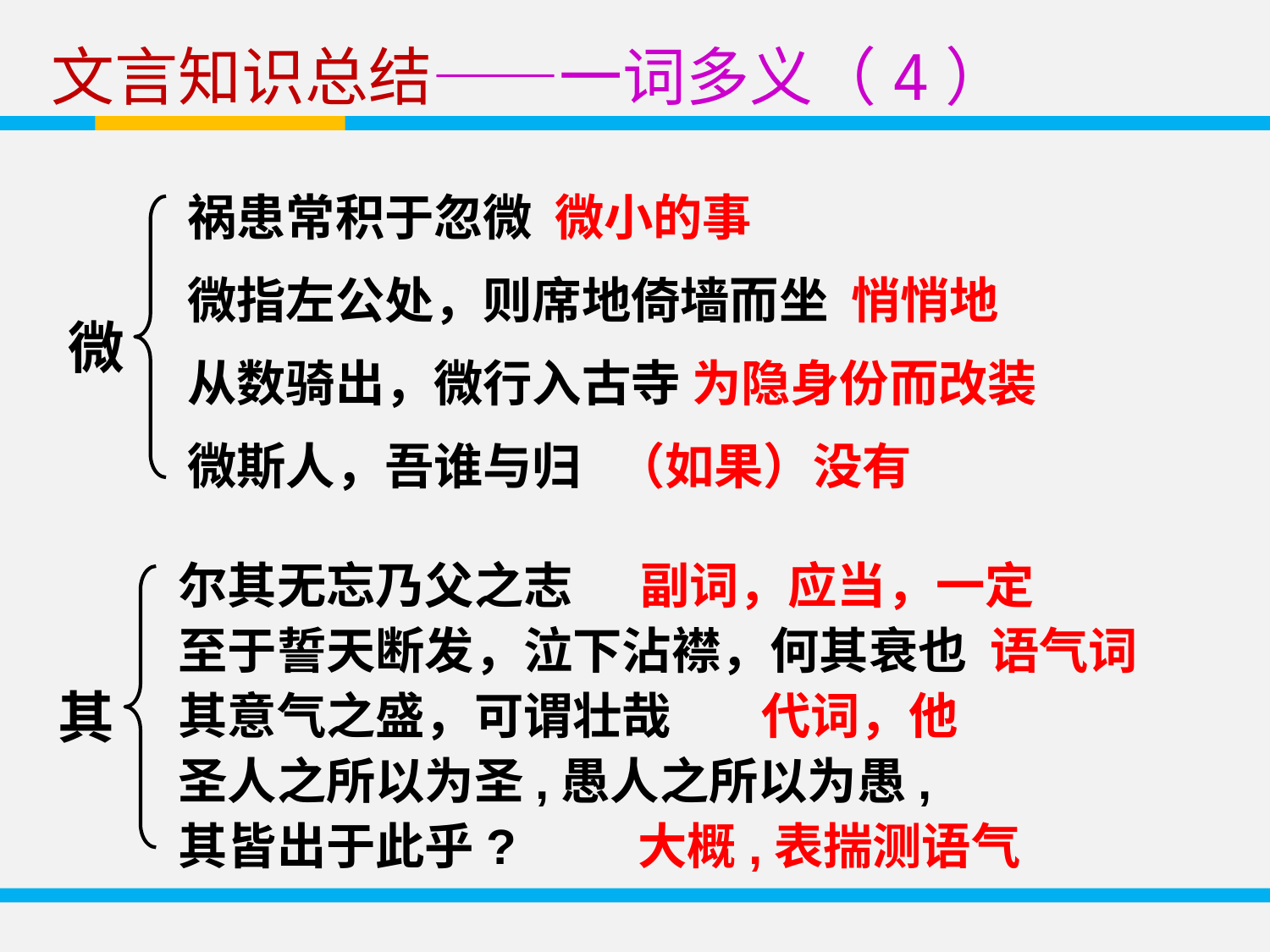

文言知识总结——一词多义（4）

祸患常积于忽微  微小的事
微指左公处，则席地倚墙而坐  悄悄地
从数骑出，微行入古寺 为隐身份而改装
微斯人，吾谁与归   （如果）没有

微
尔其无忘乃父之志      副词，应当，一定
至于誓天断发，泣下沾襟，何其衰也  语气词
其意气之盛，可谓壮哉        代词，他
圣人之所以为圣,愚人之所以为愚,
其皆出于此乎?        大概,表揣测语气

其